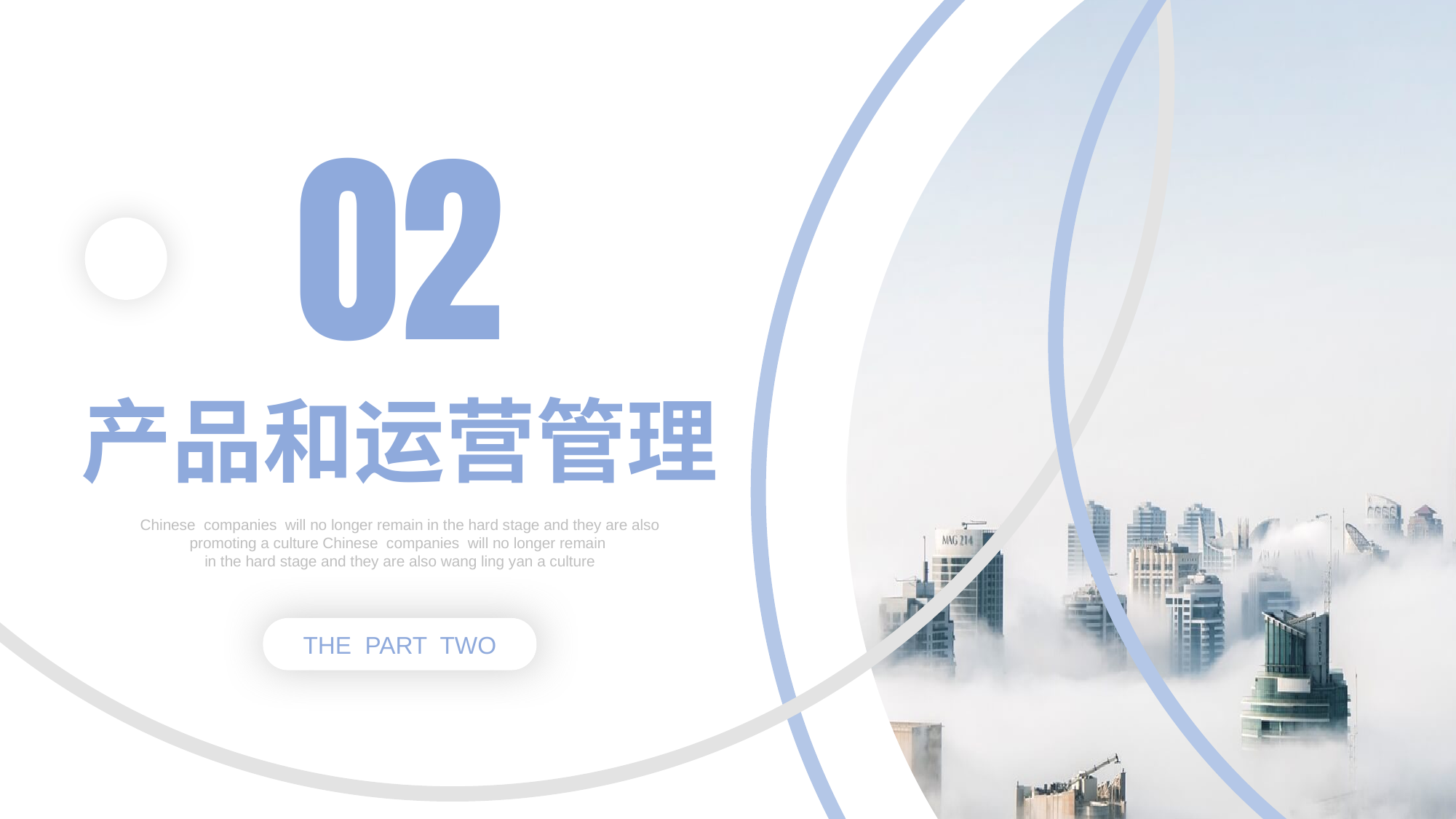

02

产品和运营管理
Chinese  companies  will no longer remain in the hard stage and they are also promoting a culture Chinese  companies  will no longer remain
in the hard stage and they are also wang ling yan a culture

THE  PART  TWO